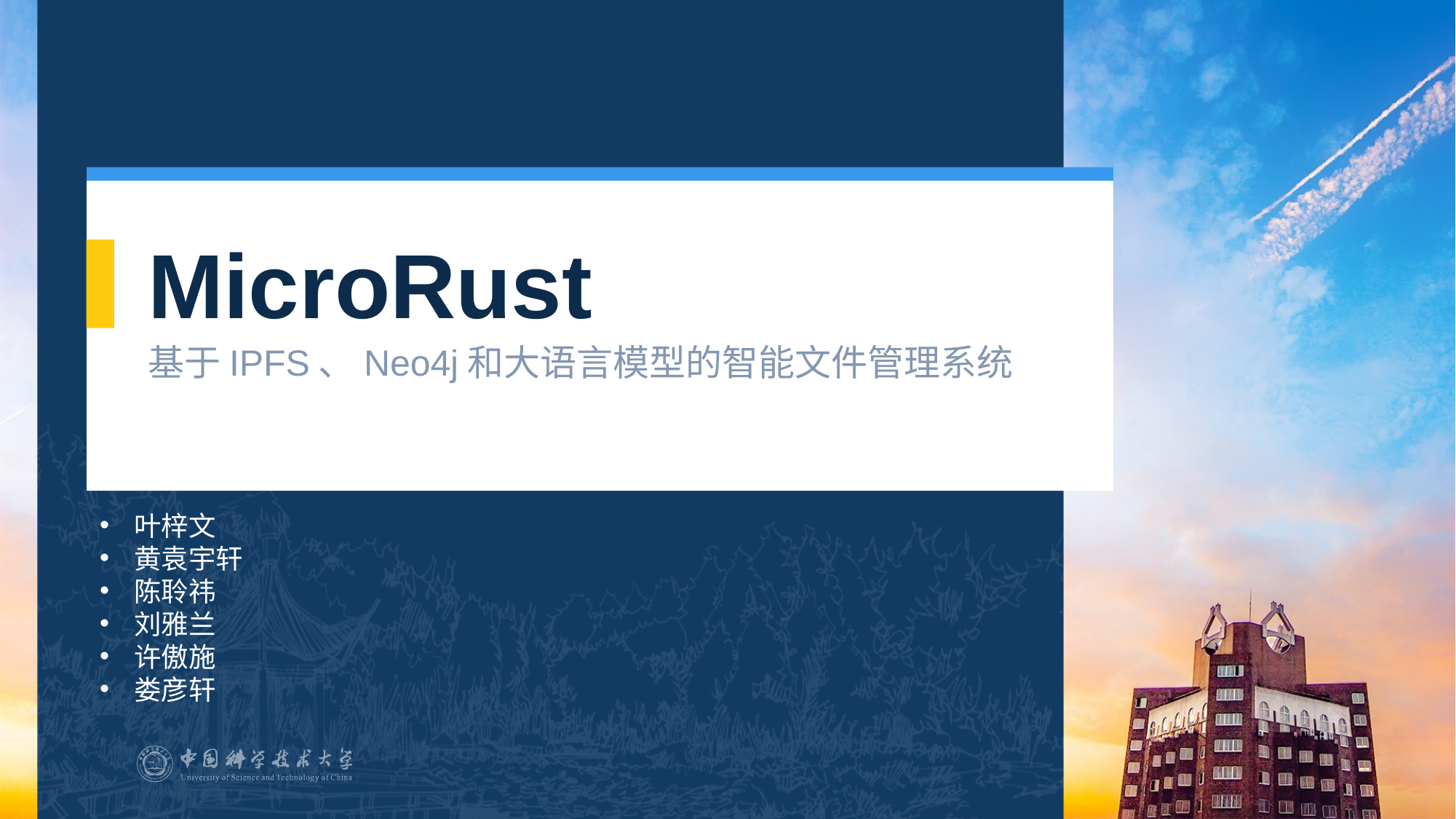

# MicroRust
基于IPFS、Neo4j和大语言模型的智能文件管理系统
叶梓文
黄袁宇轩
陈聆祎
刘雅兰
许傲施
娄彦轩